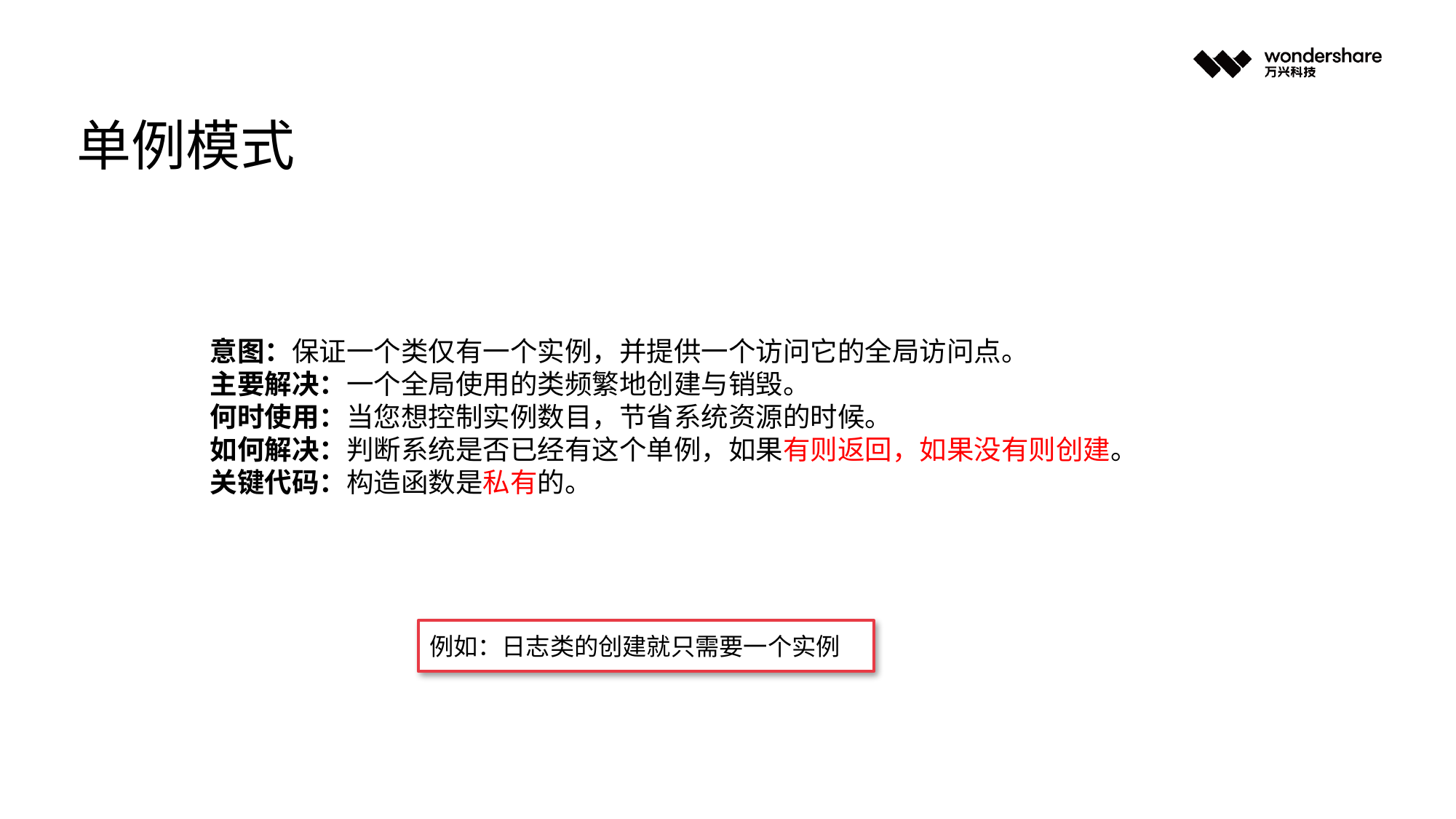

单例模式
意图：保证一个类仅有一个实例，并提供一个访问它的全局访问点。
主要解决：一个全局使用的类频繁地创建与销毁。
何时使用：当您想控制实例数目，节省系统资源的时候。
如何解决：判断系统是否已经有这个单例，如果有则返回，如果没有则创建。
关键代码：构造函数是私有的。
例如：日志类的创建就只需要一个实例